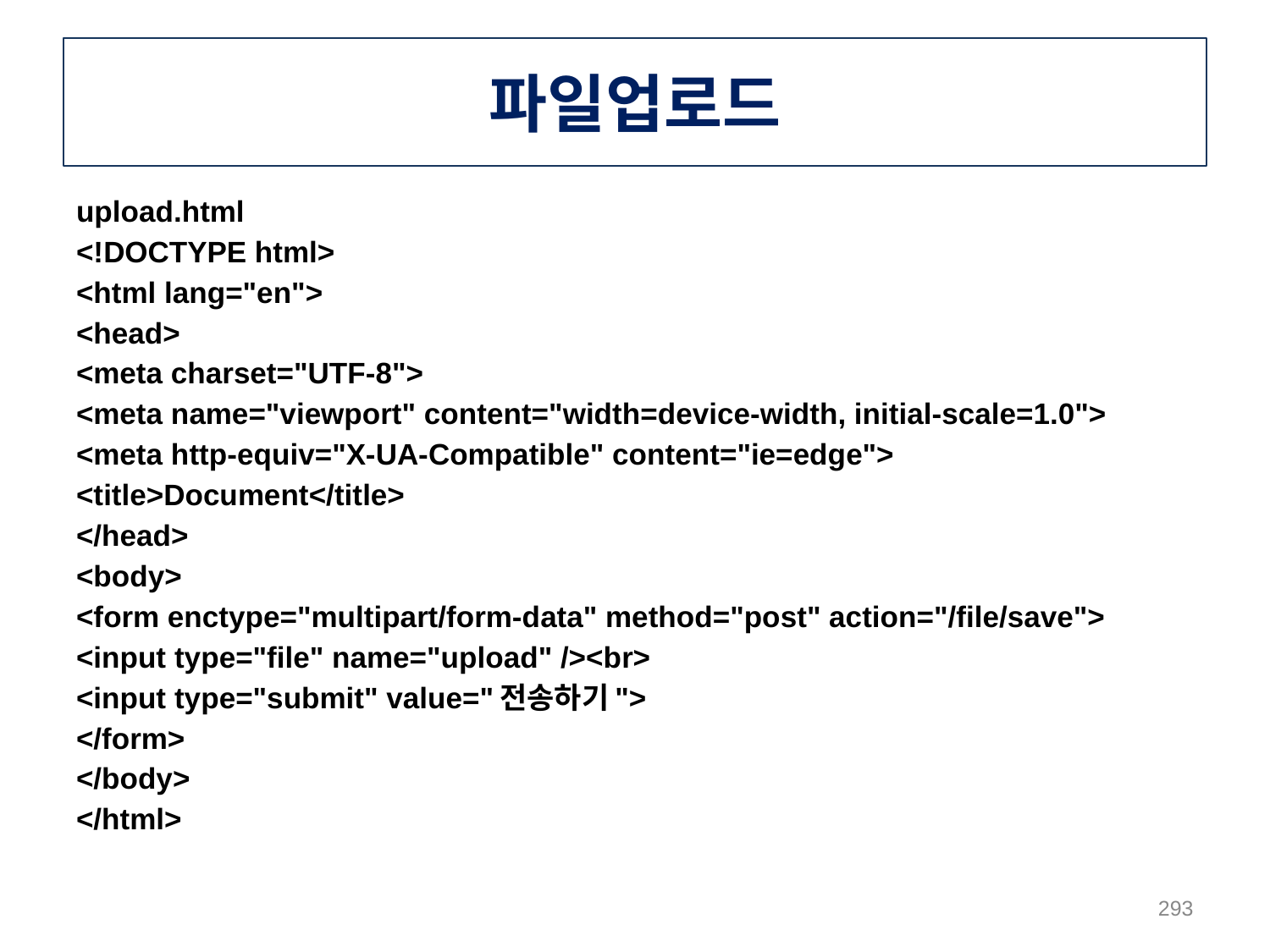

# 파일업로드
upload.html
<!DOCTYPE html>
<html lang="en">
<head>
<meta charset="UTF-8">
<meta name="viewport" content="width=device-width, initial-scale=1.0">
<meta http-equiv="X-UA-Compatible" content="ie=edge">
<title>Document</title>
</head>
<body>
<form enctype="multipart/form-data" method="post" action="/file/save">
<input type="file" name="upload" /><br>
<input type="submit" value="전송하기">
</form>
</body>
</html>

293